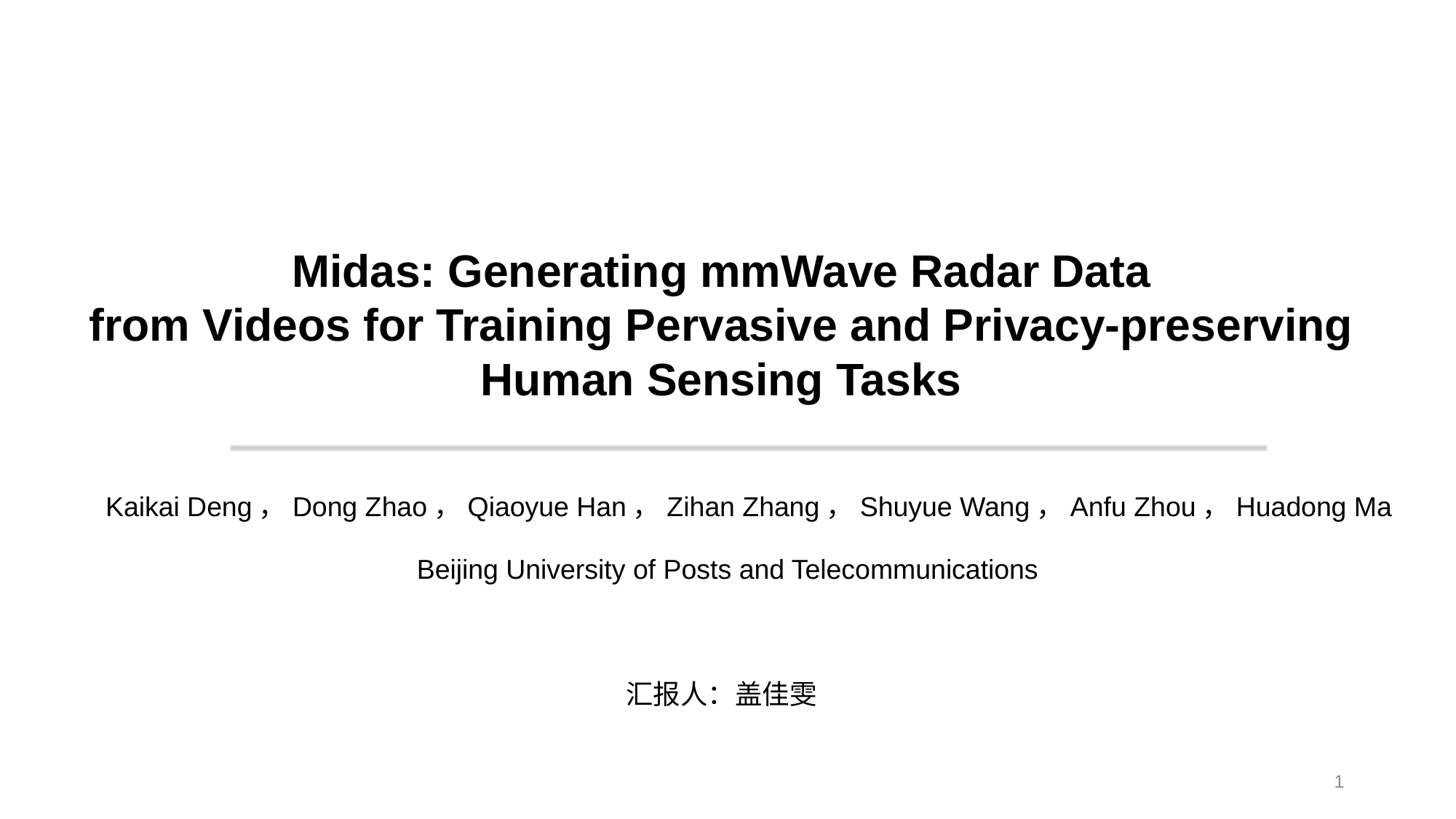

Midas: Generating mmWave Radar Data
 from Videos for Training Pervasive and Privacy-preserving
Human Sensing Tasks

Kaikai Deng，Dong Zhao，Qiaoyue Han，Zihan Zhang，Shuyue Wang，Anfu Zhou，Huadong Ma
Beijing University of Posts and Telecommunications
汇报人：盖佳雯
1